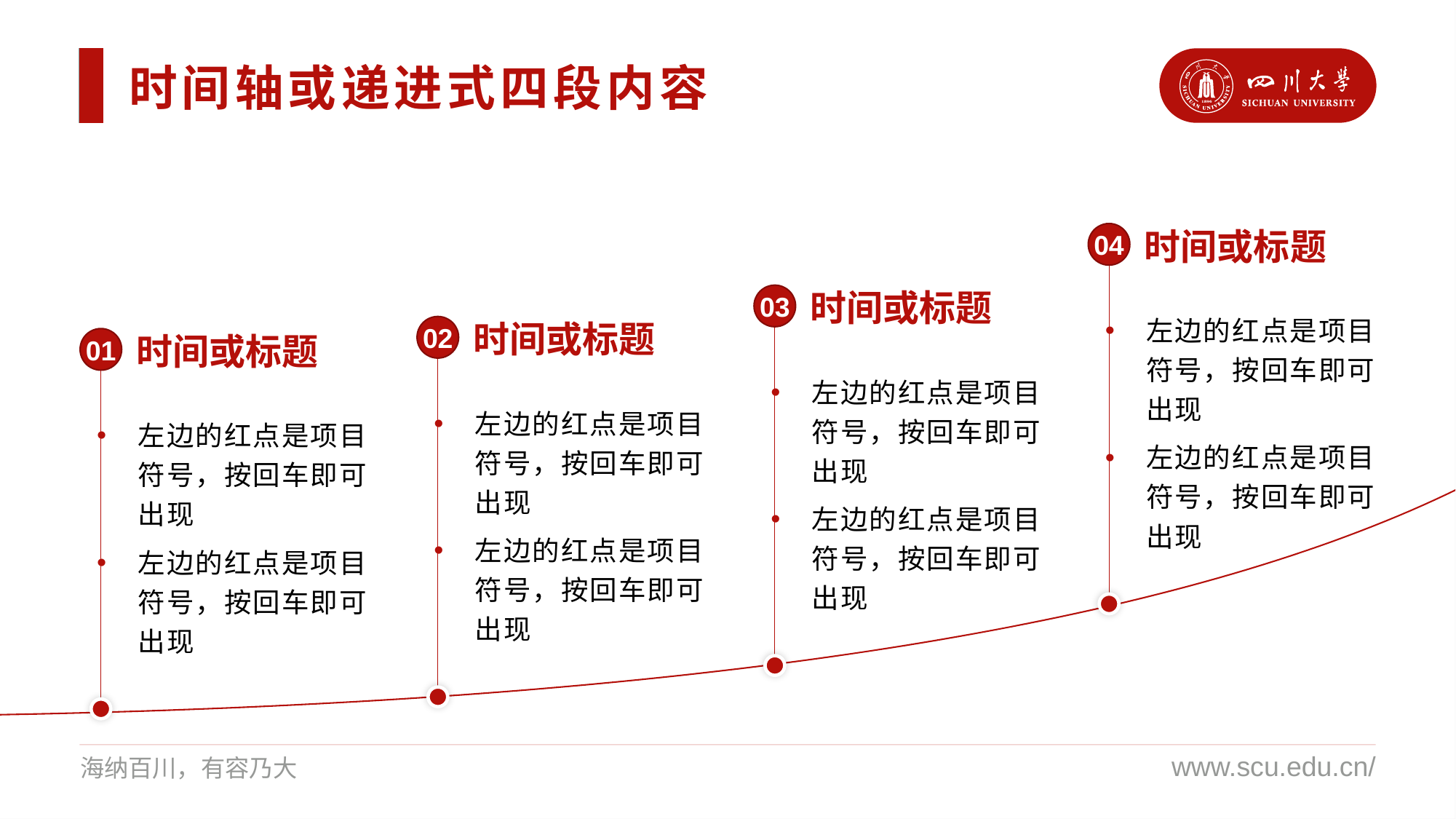

时间轴或递进式四段内容
时间或标题
04
时间或标题
03
时间或标题
左边的红点是项目符号，按回车即可出现
左边的红点是项目符号，按回车即可出现
时间或标题
02
01
左边的红点是项目符号，按回车即可出现
左边的红点是项目符号，按回车即可出现
左边的红点是项目符号，按回车即可出现
左边的红点是项目符号，按回车即可出现
左边的红点是项目符号，按回车即可出现
左边的红点是项目符号，按回车即可出现